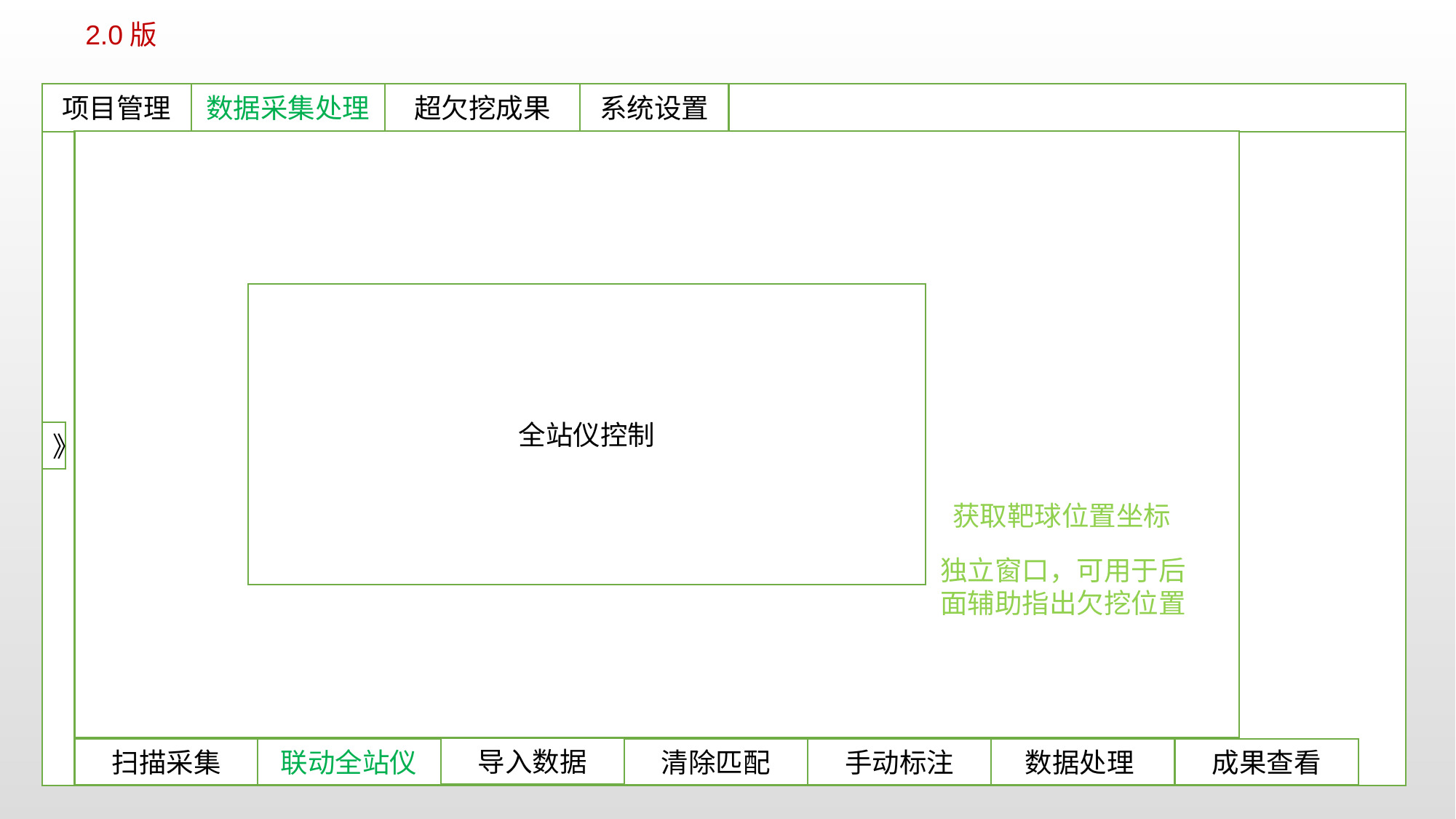

2.0版

项目管理
数据采集处理
超欠挖成果
系统设置
二维影像图
全站仪控制
》
获取靶球位置坐标
独立窗口，可用于后面辅助指出欠挖位置
导入数据
扫描采集
联动全站仪
清除匹配
手动标注
数据处理
成果查看